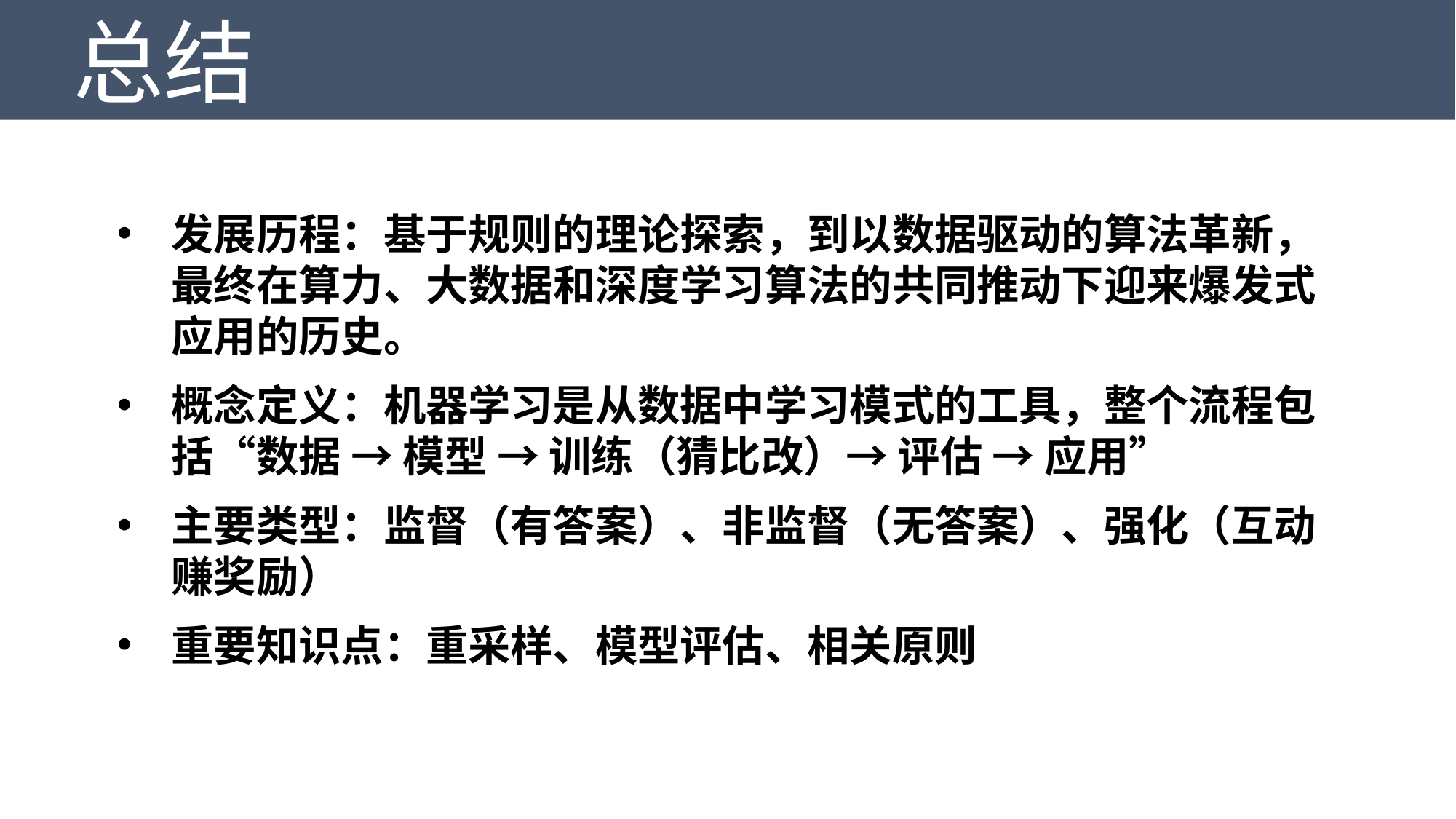

总结
发展历程：基于规则的理论探索，到以数据驱动的算法革新，最终在算力、大数据和深度学习算法的共同推动下迎来爆发式应用的历史。
概念定义：机器学习是从数据中学习模式的工具，整个流程包括“数据 → 模型 → 训练（猜比改）→ 评估 → 应用”
主要类型：监督（有答案）、非监督（无答案）、强化（互动赚奖励）
重要知识点：重采样、模型评估、相关原则